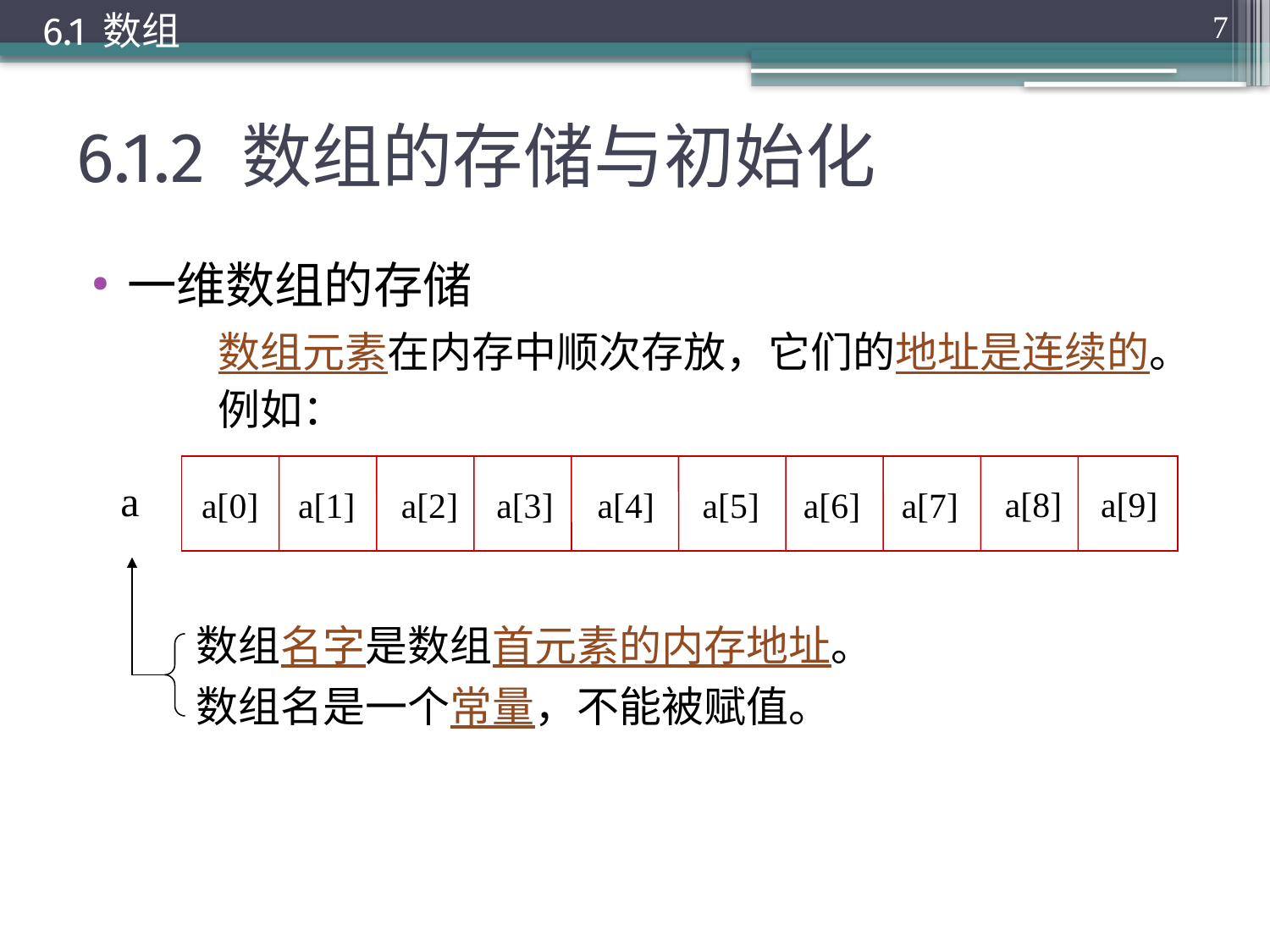

6.1 数组
7
# 6.1.2 数组的存储与初始化
一维数组的存储
	数组元素在内存中顺次存放，它们的地址是连续的。
	例如：

a[8]
a[9]
a[0]
a[1]
a[2]
a[3]
a[4]
a[5]
a[6]
a[7]
a

数组名字是数组首元素的内存地址。
数组名是一个常量，不能被赋值。